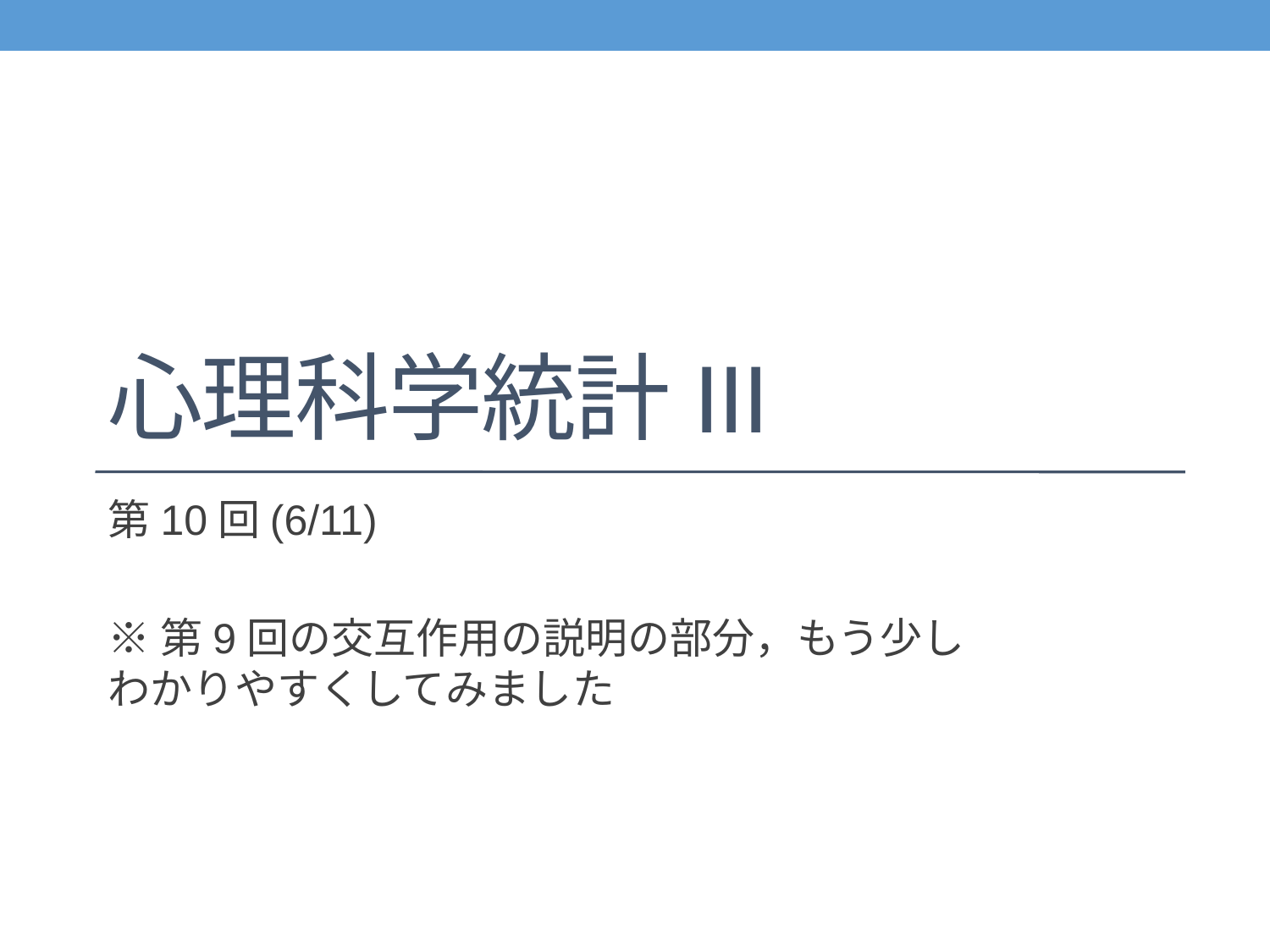

# 心理科学統計III
第10回(6/11)

※第9回の交互作用の説明の部分，もう少しわかりやすくしてみました